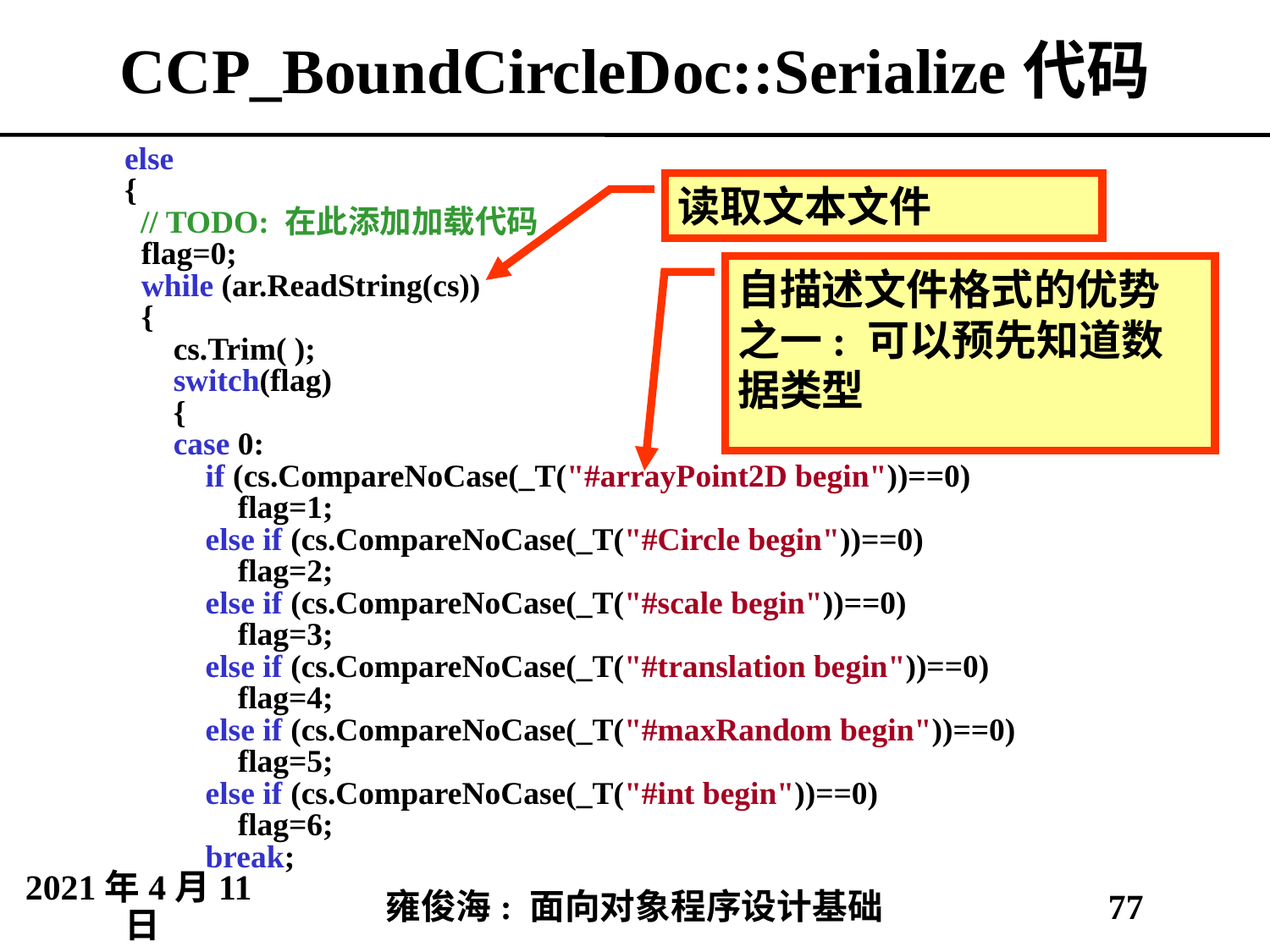

# CCP_BoundCircleDoc::Serialize代码

	else
	{
	  // TODO: 在此添加加载代码
        flag=0;
        while (ar.ReadString(cs))
        {
            cs.Trim( );
            switch(flag)
            {
            case 0:
                if (cs.CompareNoCase(_T("#arrayPoint2D begin"))==0)
                    flag=1;
                else if (cs.CompareNoCase(_T("#Circle begin"))==0)
                    flag=2;
                else if (cs.CompareNoCase(_T("#scale begin"))==0)
                    flag=3;
                else if (cs.CompareNoCase(_T("#translation begin"))==0)
                    flag=4;
                else if (cs.CompareNoCase(_T("#maxRandom begin"))==0)
                    flag=5;
                else if (cs.CompareNoCase(_T("#int begin"))==0)
                    flag=6;
                break;
读取文本文件
自描述文件格式的优势之一: 可以预先知道数据类型
2021年4月11日
雍俊海: 面向对象程序设计基础
77